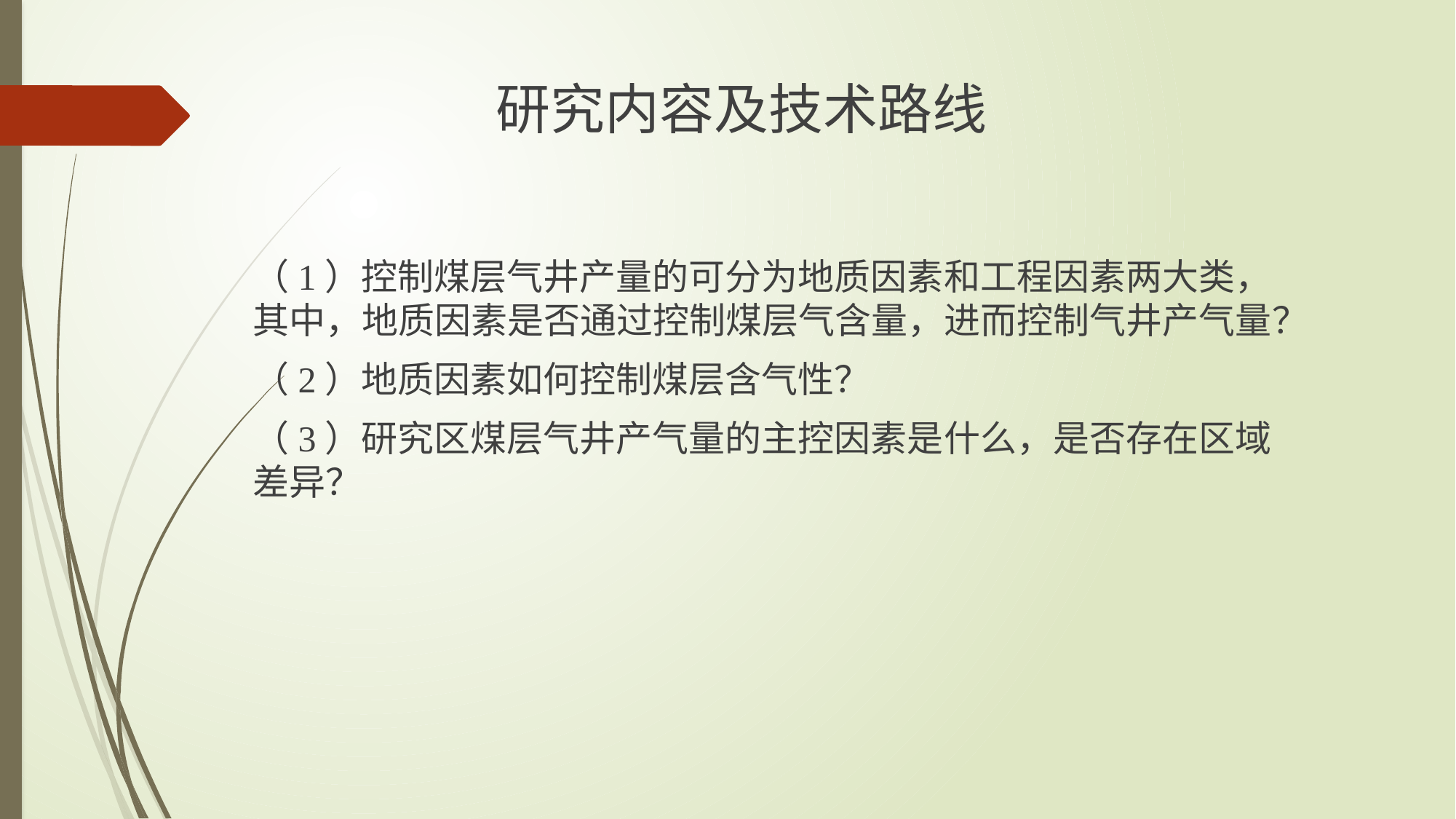

研究内容及技术路线
（1）控制煤层气井产量的可分为地质因素和工程因素两大类，其中，地质因素是否通过控制煤层气含量，进而控制气井产气量？
（2）地质因素如何控制煤层含气性？
（3）研究区煤层气井产气量的主控因素是什么，是否存在区域差异？